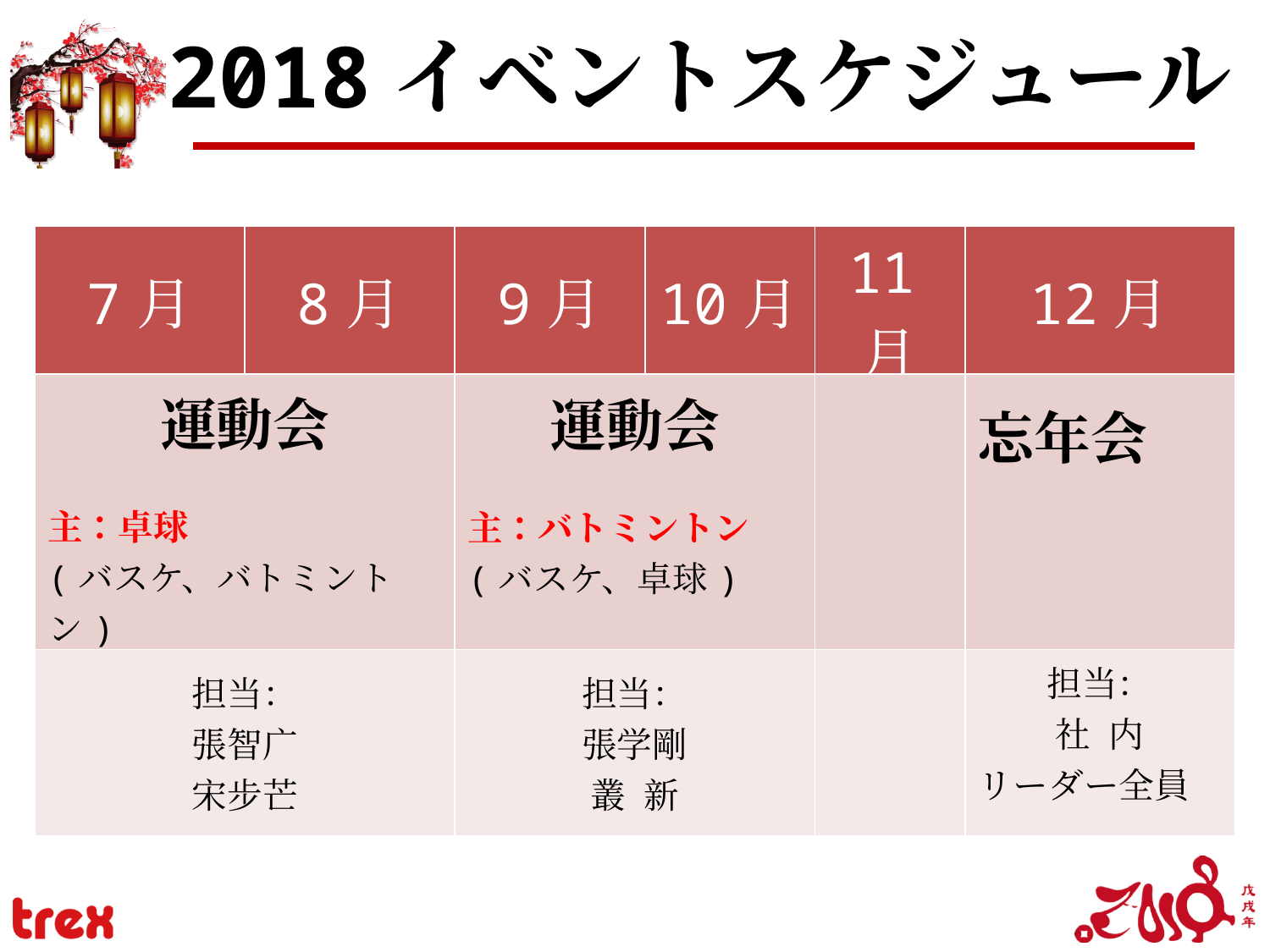

2018イベントスケジュール
| 7月 | 8月 | 9月 | 10月 | 11月 | 12月 |
| --- | --- | --- | --- | --- | --- |
| 運動会 主：卓球 (バスケ、バトミントン) |  | 運動会 主：バトミントン (バスケ、卓球) |  |  | 忘年会 |
| 担当： 張智广 宋步芒 |  | 担当： 張学剛 叢 新 |  |  | 担当： 社 内 リーダー全員 |